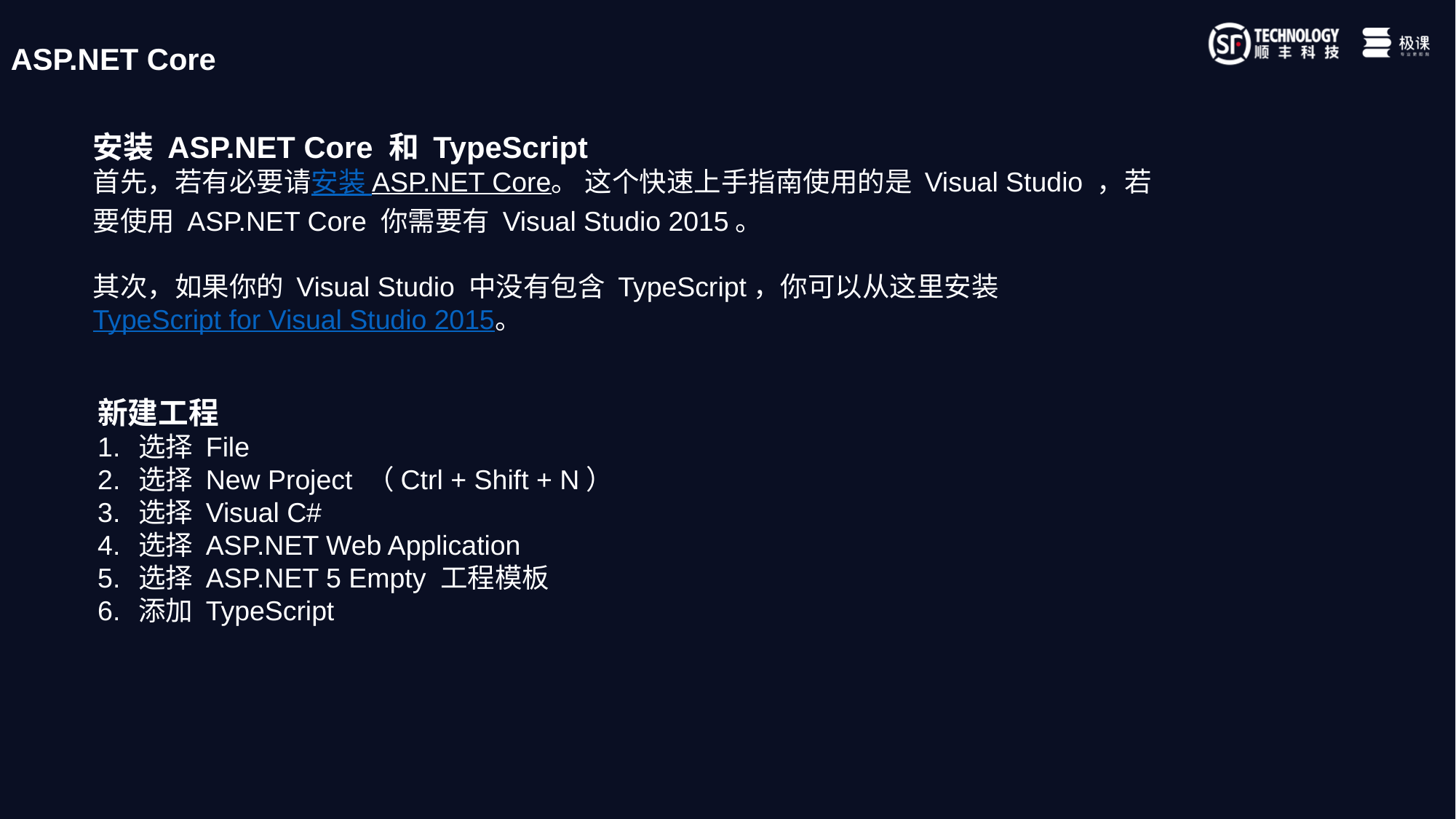

ASP.NET Core
安装 ASP.NET Core 和 TypeScript
首先，若有必要请安装 ASP.NET Core。 这个快速上手指南使用的是 Visual Studio ，若要使用 ASP.NET Core 你需要有 Visual Studio 2015。

其次，如果你的 Visual Studio 中没有包含 TypeScript，你可以从这里安装TypeScript for Visual Studio 2015。
新建工程
选择 File
选择 New Project （Ctrl + Shift + N）
选择 Visual C#
选择 ASP.NET Web Application
选择 ASP.NET 5 Empty 工程模板
添加 TypeScript